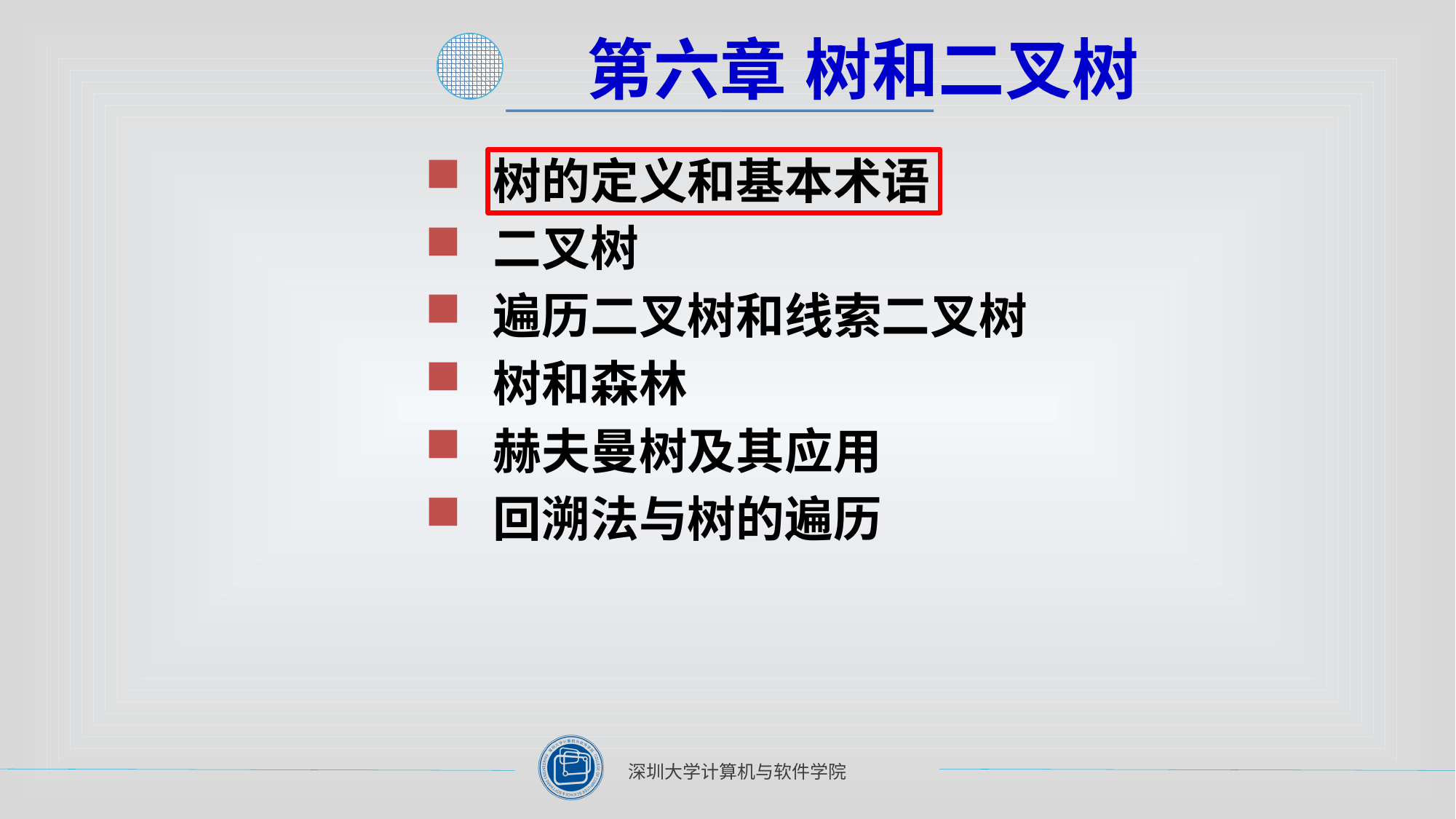

第六章	树和二叉树

树的定义和基本术语
二叉树
遍历二叉树和线索二叉树
树和森林
赫夫曼树及其应用
回溯法与树的遍历
3